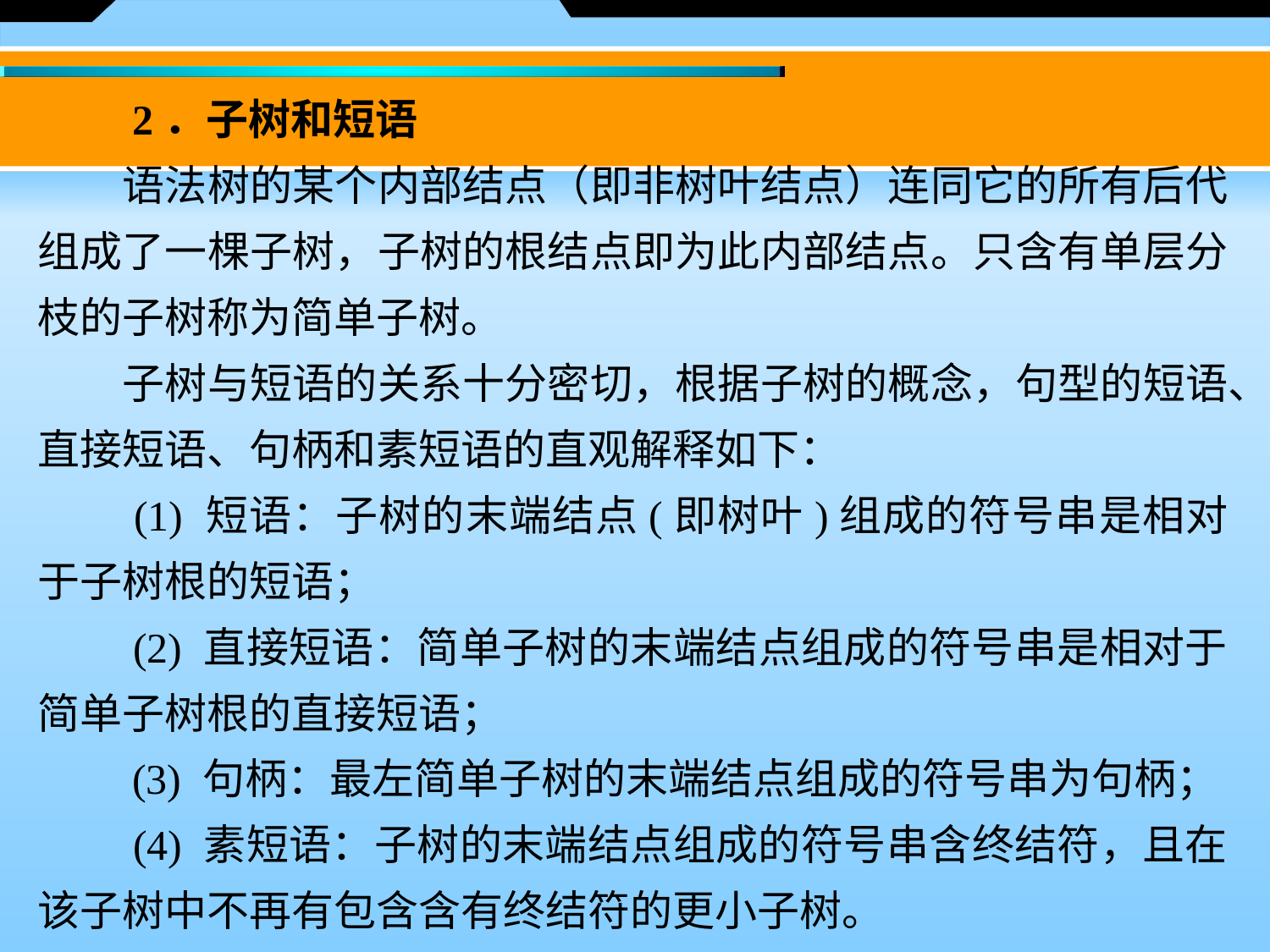

2．子树和短语
　　语法树的某个内部结点（即非树叶结点）连同它的所有后代组成了一棵子树，子树的根结点即为此内部结点。只含有单层分枝的子树称为简单子树。
　　子树与短语的关系十分密切，根据子树的概念，句型的短语、直接短语、句柄和素短语的直观解释如下：
　　(1) 短语：子树的末端结点(即树叶)组成的符号串是相对于子树根的短语；
　　(2) 直接短语：简单子树的末端结点组成的符号串是相对于简单子树根的直接短语；
　　(3) 句柄：最左简单子树的末端结点组成的符号串为句柄；
　　(4) 素短语：子树的末端结点组成的符号串含终结符，且在该子树中不再有包含含有终结符的更小子树。